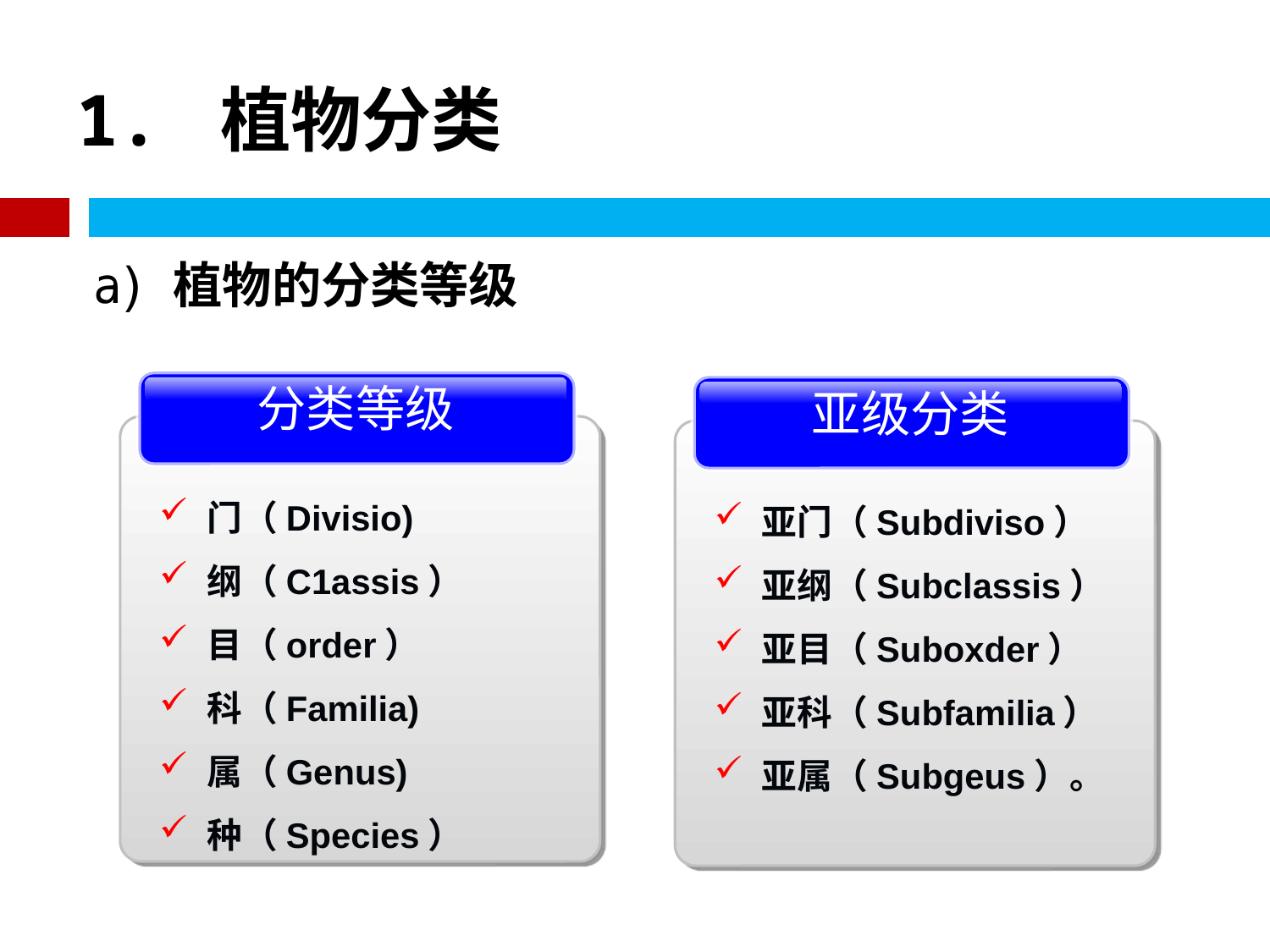

# 1. 植物分类
a) 植物的分类等级

分类等级

门（Divisio)
纲（C1assis）
目（order）
科（Familia)
属（Genus)
种（Species）

亚级分类

亚门（Subdiviso）
亚纲（Subclassis）
亚目（Suboxder）
亚科（Subfamilia）
亚属（Subgeus）。